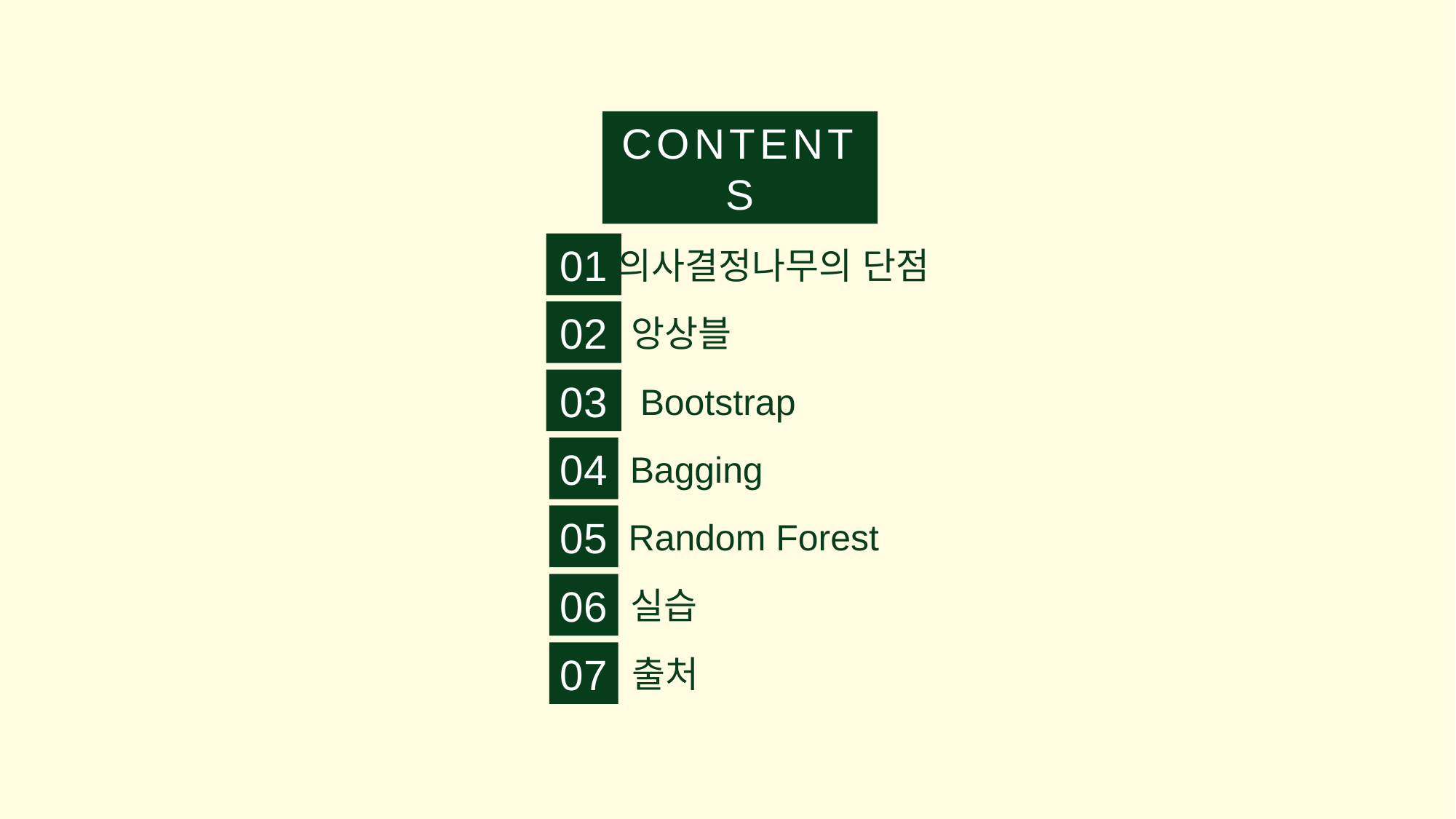

CONTENTS
01
의사결정나무의 단점
02
앙상블
03
Bootstrap
04
Bagging
05
Random Forest
06
실습
07
출처